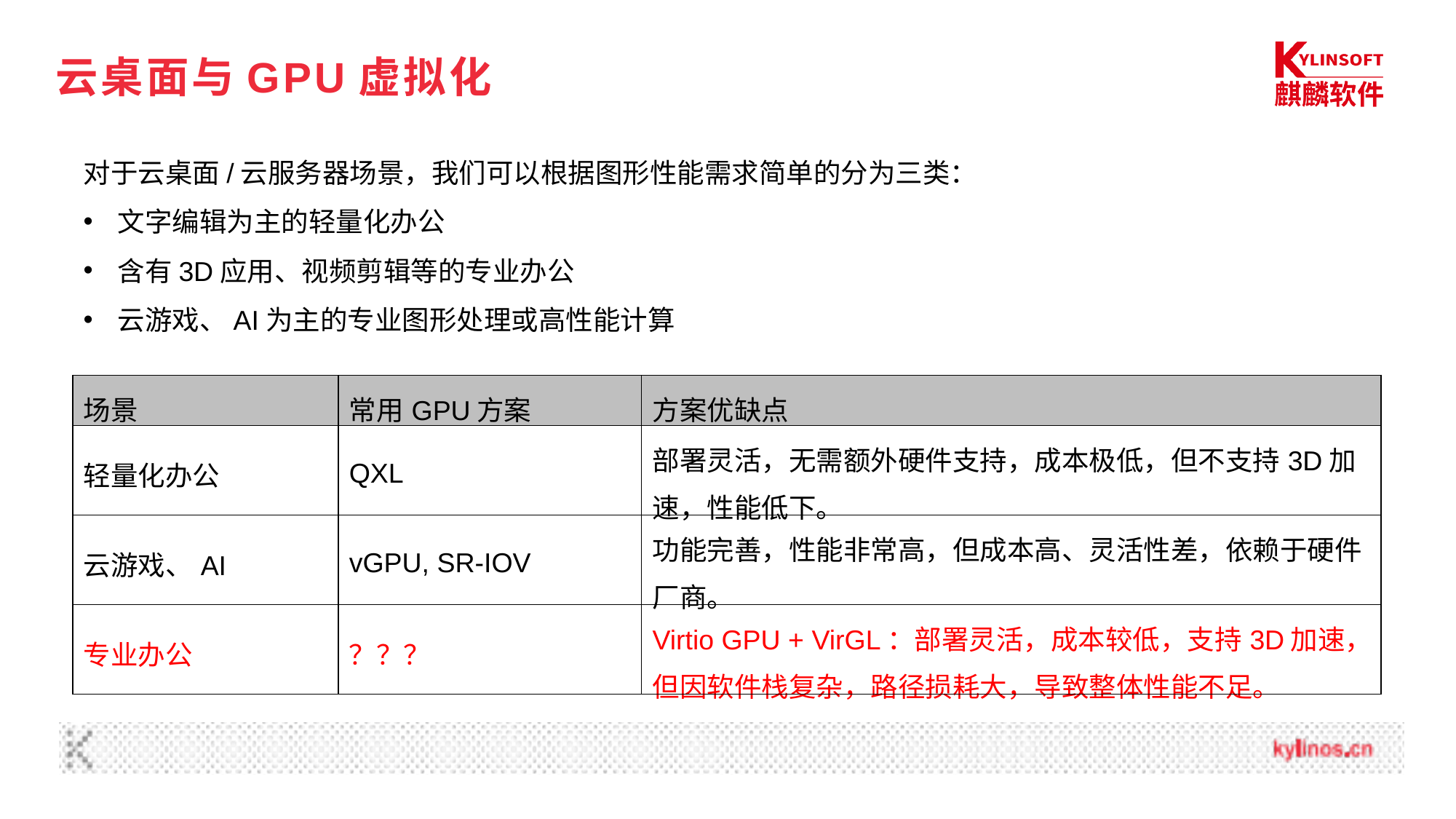

云桌面与GPU虚拟化
对于云桌面/云服务器场景，我们可以根据图形性能需求简单的分为三类：
文字编辑为主的轻量化办公
含有3D应用、视频剪辑等的专业办公
云游戏、AI为主的专业图形处理或高性能计算
| 场景 | 常用GPU方案 | 方案优缺点 |
| --- | --- | --- |
| 轻量化办公 | QXL | 部署灵活，无需额外硬件支持，成本极低，但不支持3D加速，性能低下。 |
| 云游戏、AI | vGPU, SR-IOV | 功能完善，性能非常高，但成本高、灵活性差，依赖于硬件厂商。 |
| 专业办公 | ？？？ | Virtio GPU + VirGL：部署灵活，成本较低，支持3D加速，但因软件栈复杂，路径损耗大，导致整体性能不足。 |